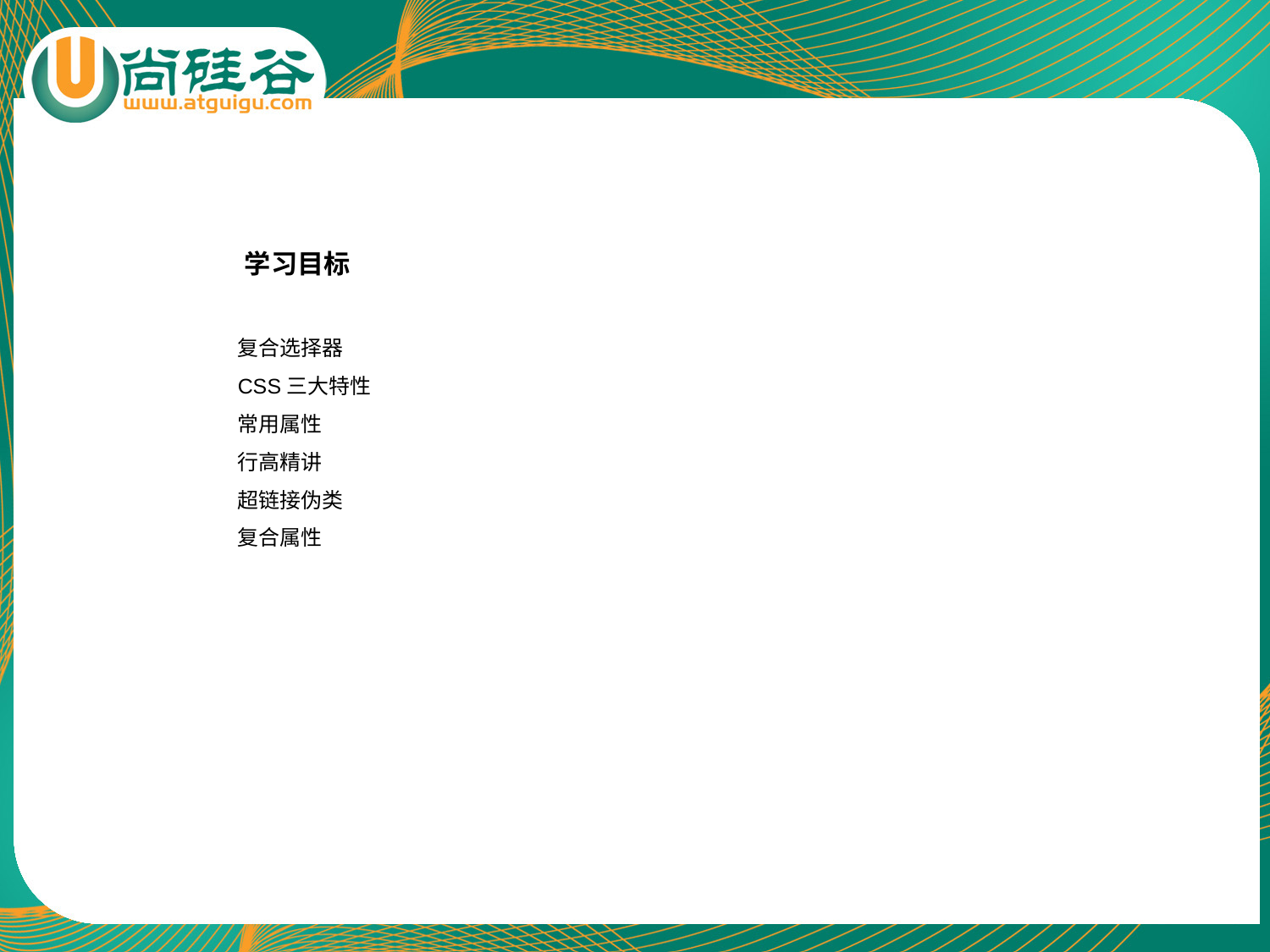

学习目标
复合选择器
CSS三大特性
常用属性
行高精讲
超链接伪类
复合属性